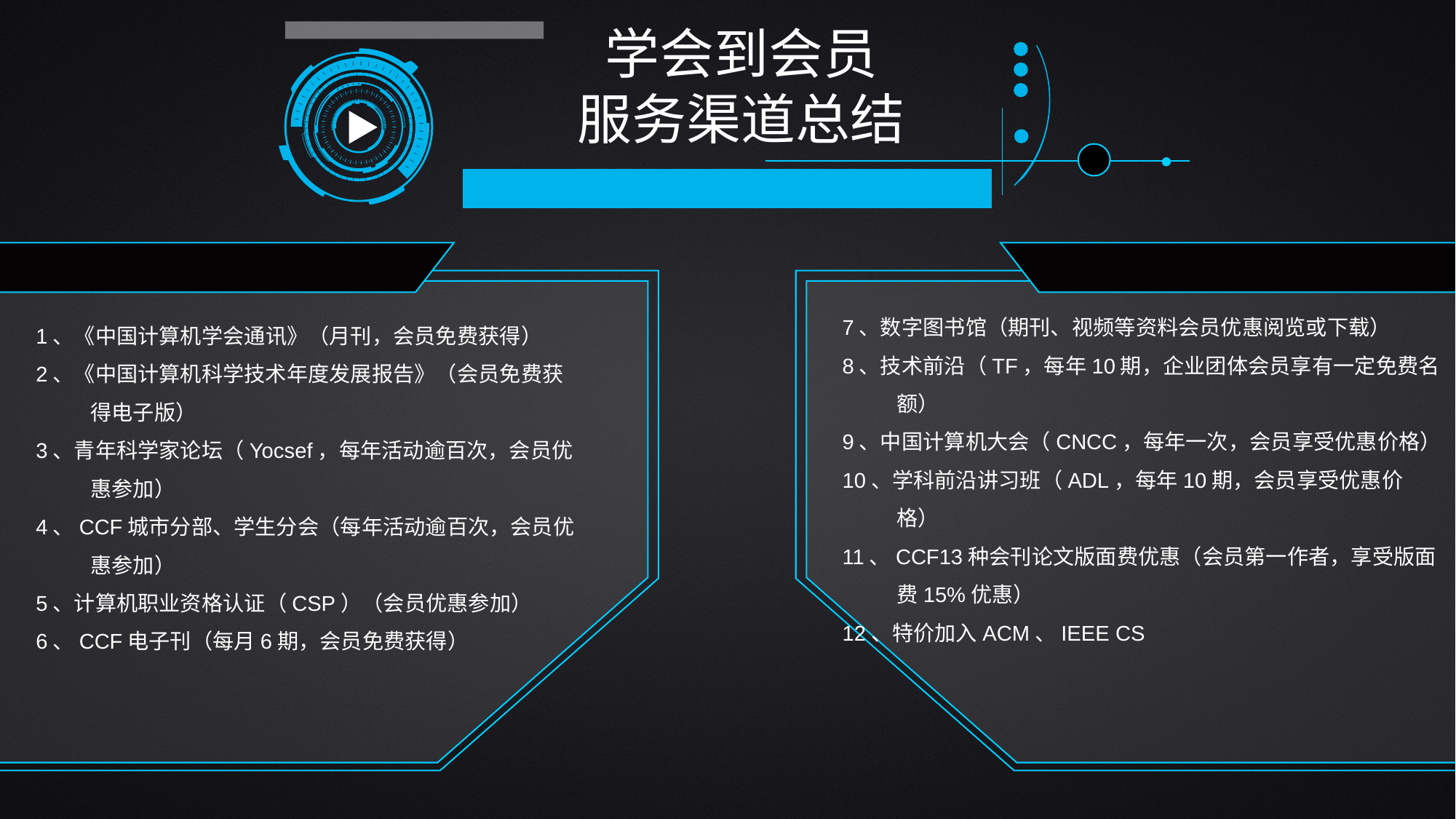

学会到会员
服务渠道总结

7、数字图书馆（期刊、视频等资料会员优惠阅览或下载）
8、技术前沿（TF，每年10期，企业团体会员享有一定免费名额）
9、中国计算机大会（CNCC，每年一次，会员享受优惠价格）
10、学科前沿讲习班（ADL，每年10期，会员享受优惠价格）
11、CCF13种会刊论文版面费优惠（会员第一作者，享受版面费15%优惠）
12、特价加入ACM、IEEE CS
1、《中国计算机学会通讯》（月刊，会员免费获得）
2、《中国计算机科学技术年度发展报告》（会员免费获得电子版）
3、青年科学家论坛（Yocsef，每年活动逾百次，会员优惠参加）
4、CCF城市分部、学生分会（每年活动逾百次，会员优惠参加）
5、计算机职业资格认证（CSP）（会员优惠参加）
6、CCF电子刊（每月6期，会员免费获得）